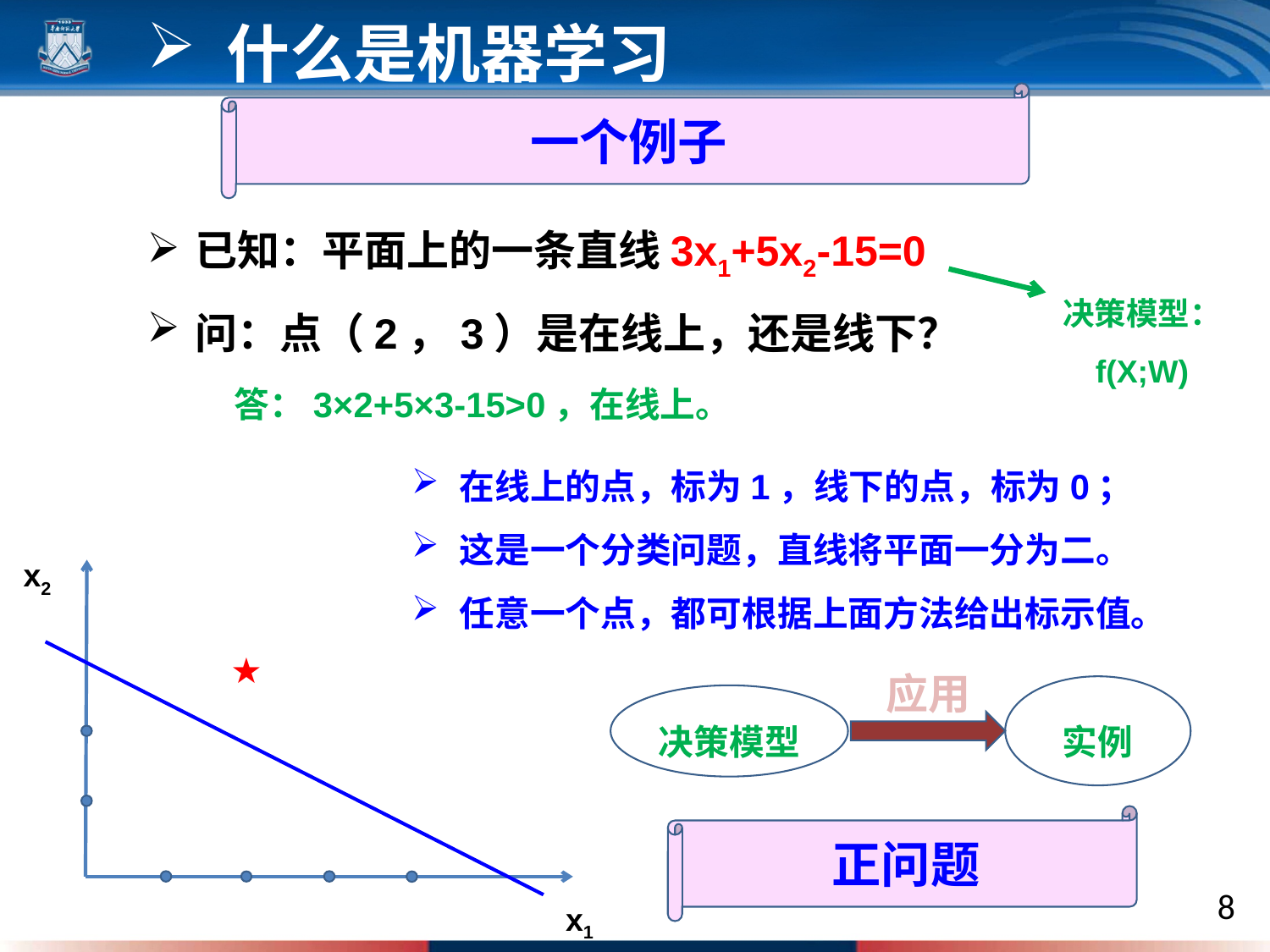

什么是机器学习
一个例子
已知：平面上的一条直线3x1+5x2-15=0
问：点（2，3）是在线上，还是线下？
决策模型：
f(X;W)
答：3×2+5×3-15>0，在线上。
在线上的点，标为1，线下的点，标为0；
这是一个分类问题，直线将平面一分为二。
任意一个点，都可根据上面方法给出标示值。
x2
应用
★
实例
决策模型

正问题

x1